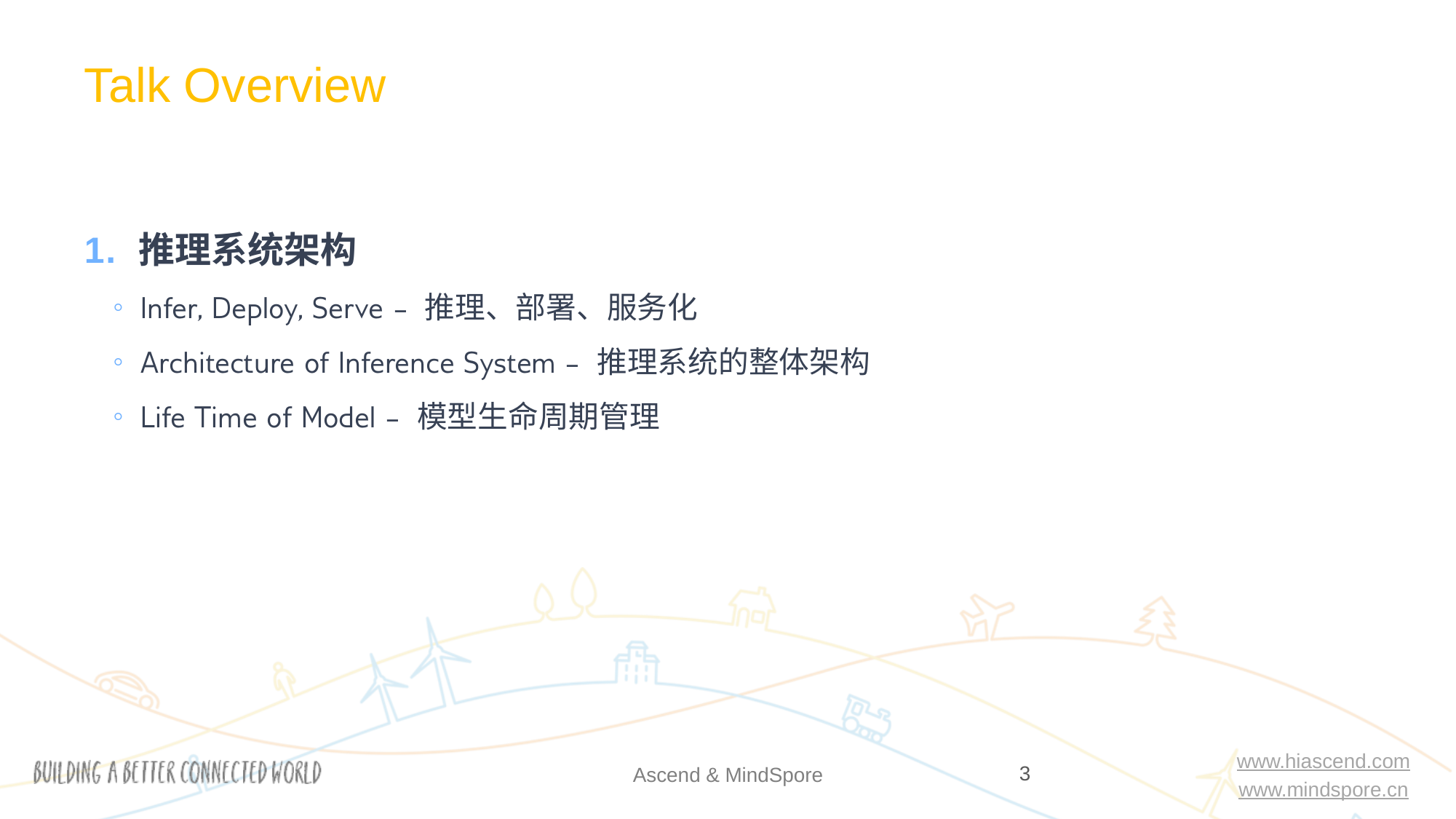

Talk Overview
推理系统架构
Infer, Deploy, Serve – 推理、部署、服务化
Architecture of Inference System – 推理系统的整体架构
Life Time of Model – 模型生命周期管理